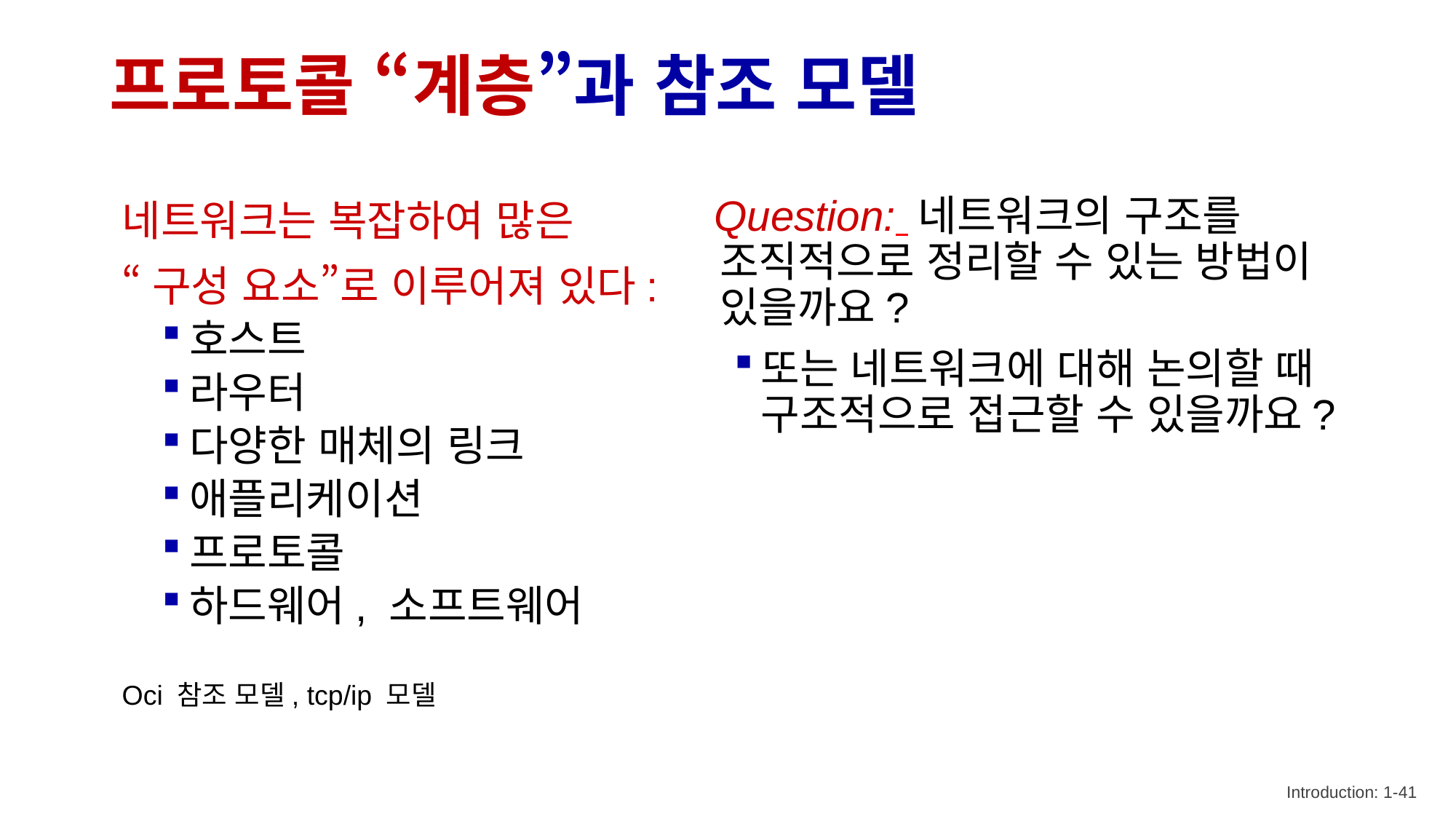

# 프로토콜 “계층”과 참조 모델
네트워크는 복잡하여 많은
“구성 요소”로 이루어져 있다:
호스트
라우터
다양한 매체의 링크
애플리케이션
프로토콜
하드웨어, 소프트웨어

Oci 참조 모델, tcp/ip 모델
Question: 네트워크의 구조를 조직적으로 정리할 수 있는 방법이 있을까요?
또는 네트워크에 대해 논의할 때 구조적으로 접근할 수 있을까요?
Introduction: 1-41